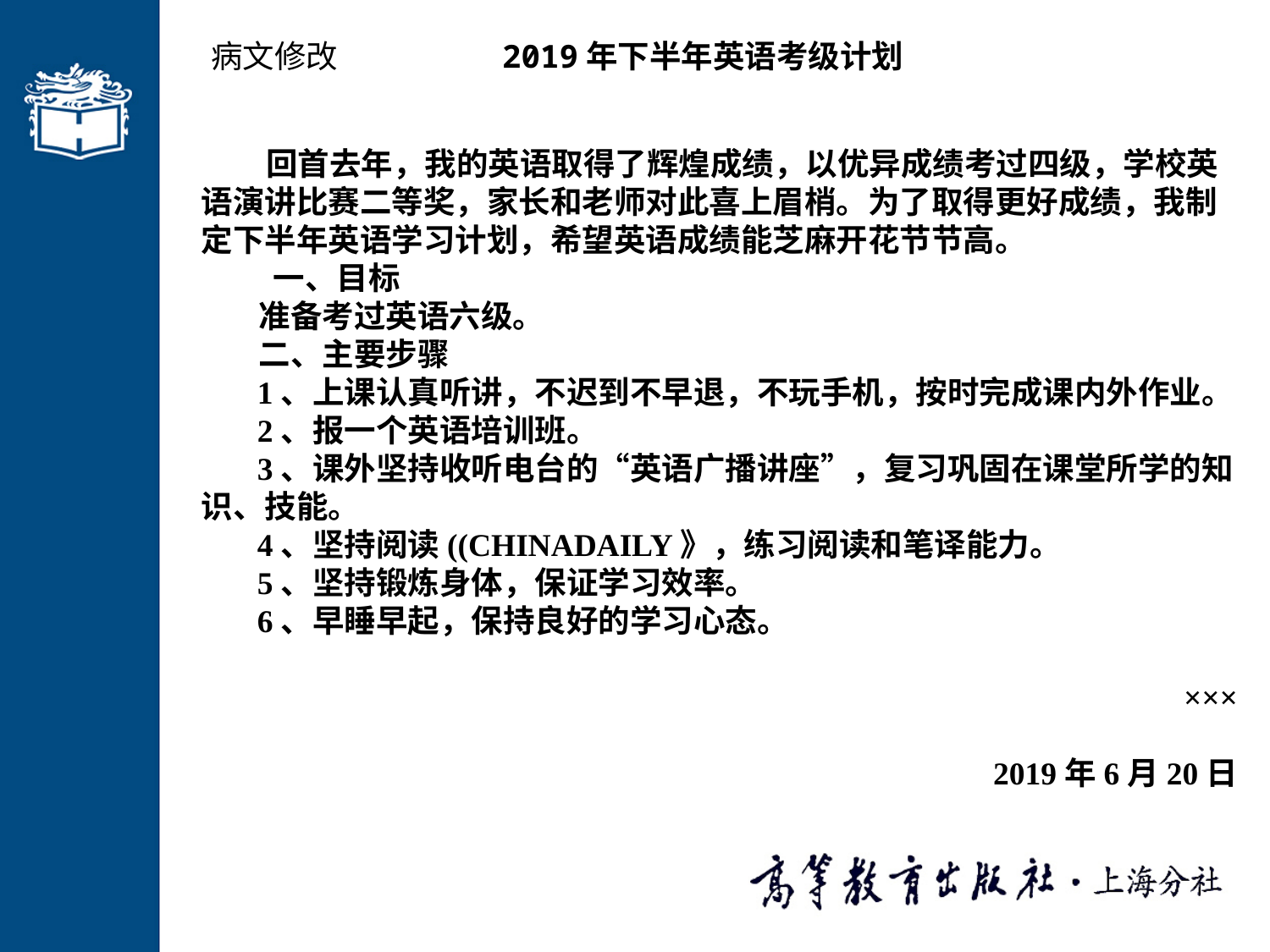

病文修改
2019年下半年英语考级计划

        回首去年，我的英语取得了辉煌成绩，以优异成绩考过四级，学校英语演讲比赛二等奖，家长和老师对此喜上眉梢。为了取得更好成绩，我制定下半年英语学习计划，希望英语成绩能芝麻开花节节高。
         一、目标
       准备考过英语六级。
       二、主要步骤
       1、上课认真听讲，不迟到不早退，不玩手机，按时完成课内外作业。
       2、报一个英语培训班。
       3、课外坚持收听电台的“英语广播讲座”，复习巩固在课堂所学的知识、技能。
       4、坚持阅读((CHINADAILY》，练习阅读和笔译能力。
       5、坚持锻炼身体，保证学习效率。
       6、早睡早起，保持良好的学习心态。
                                                                                                                                                                                                   ×××
                                                                                                                                                                                         2019年6月20日